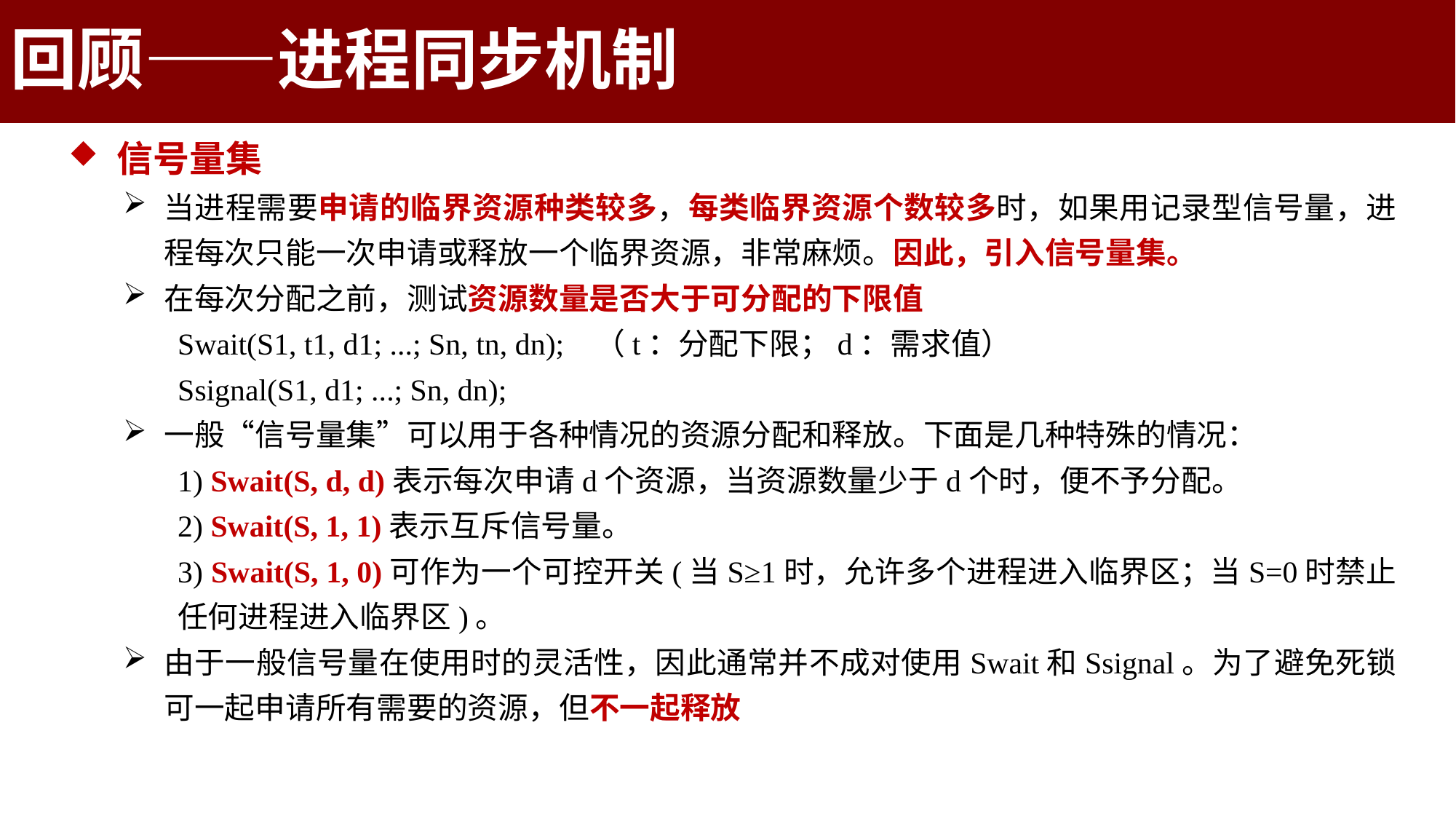

2.4.3 信号量机制

回顾——进程同步机制
2.4.3 信号量机制
 信号量集
当进程需要申请的临界资源种类较多，每类临界资源个数较多时，如果用记录型信号量，进程每次只能一次申请或释放一个临界资源，非常麻烦。因此，引入信号量集。
在每次分配之前，测试资源数量是否大于可分配的下限值
Swait(S1, t1, d1; ...; Sn, tn, dn);   （t：分配下限；d：需求值）
Ssignal(S1, d1; ...; Sn, dn);
一般“信号量集”可以用于各种情况的资源分配和释放。下面是几种特殊的情况：
1) Swait(S, d, d)表示每次申请d个资源，当资源数量少于d个时，便不予分配。
2) Swait(S, 1, 1)表示互斥信号量。
3) Swait(S, 1, 0)可作为一个可控开关(当S≥1时，允许多个进程进入临界区；当S=0时禁止任何进程进入临界区)。
由于一般信号量在使用时的灵活性，因此通常并不成对使用Swait和Ssignal。为了避免死锁可一起申请所有需要的资源，但不一起释放